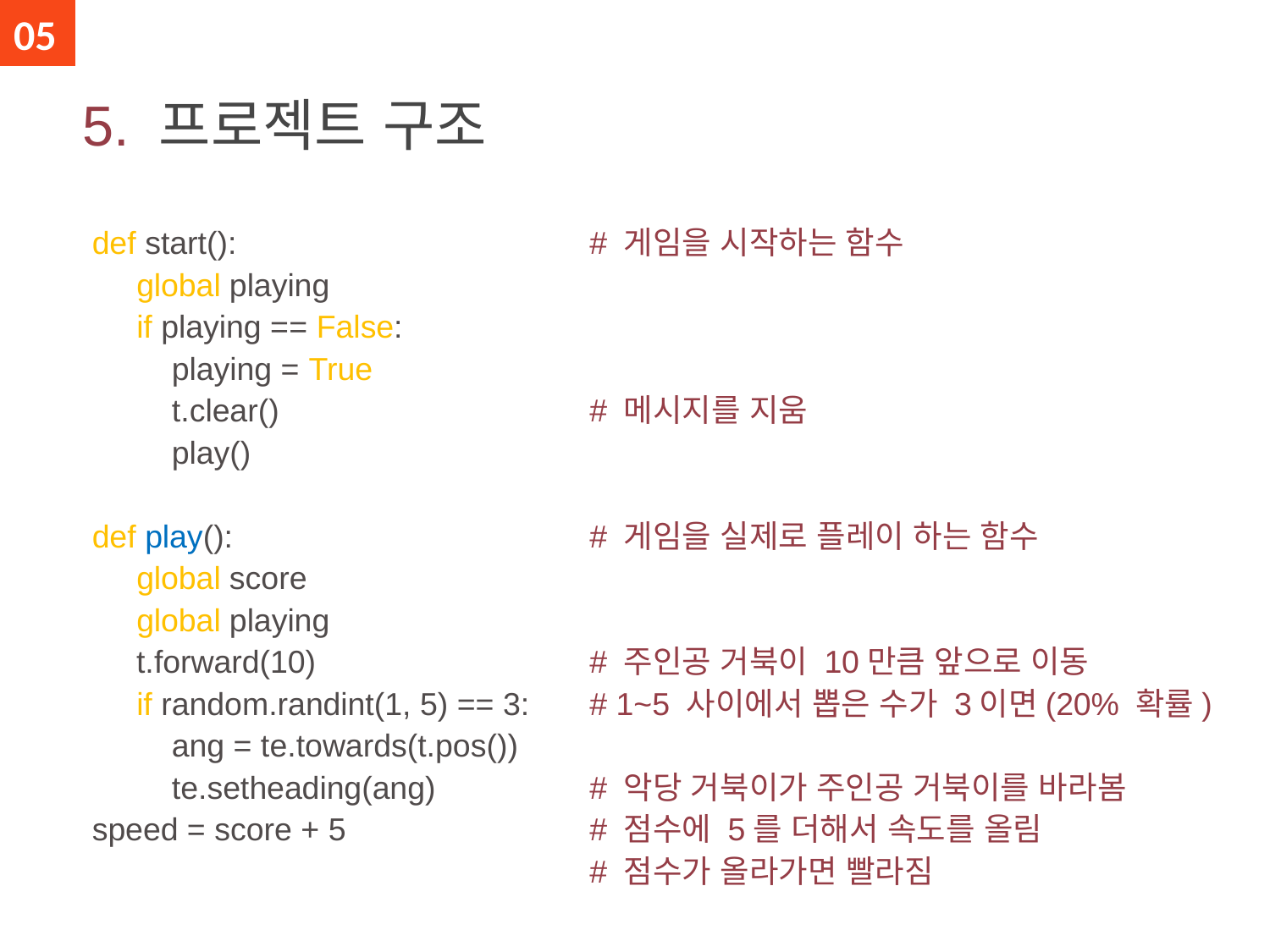

05
# 5. 프로젝트 구조
def start():
     global playing
     if playing == False:
         playing = True
         t.clear()
         play()
def play():
     global score
     global playing
     t.forward(10)
     if random.randint(1, 5) == 3:
         ang = te.towards(t.pos())
         te.setheading(ang)
speed = score + 5
# 게임을 시작하는 함수 # 메시지를 지움 # 게임을 실제로 플레이 하는 함수 # 주인공 거북이 10만큼 앞으로 이동 # 1~5 사이에서 뽑은 수가 3이면(20% 확률) # 악당 거북이가 주인공 거북이를 바라봄 # 점수에 5를 더해서 속도를 올림 # 점수가 올라가면 빨라짐